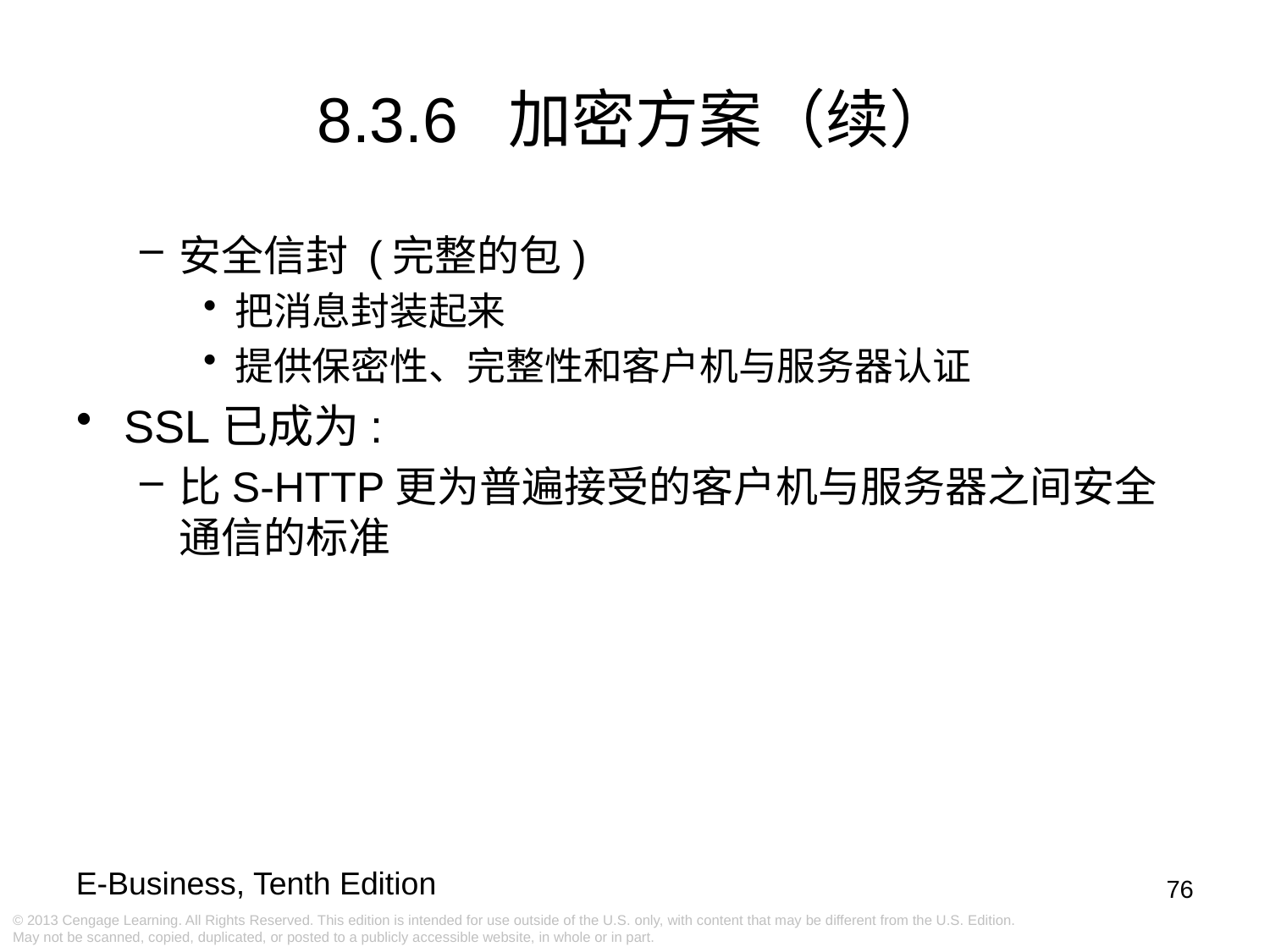

8.3.6  加密方案（续）
安全信封 (完整的包)
把消息封装起来
提供保密性、完整性和客户机与服务器认证
SSL已成为:
比S-HTTP更为普遍接受的客户机与服务器之间安全通信的标准
76